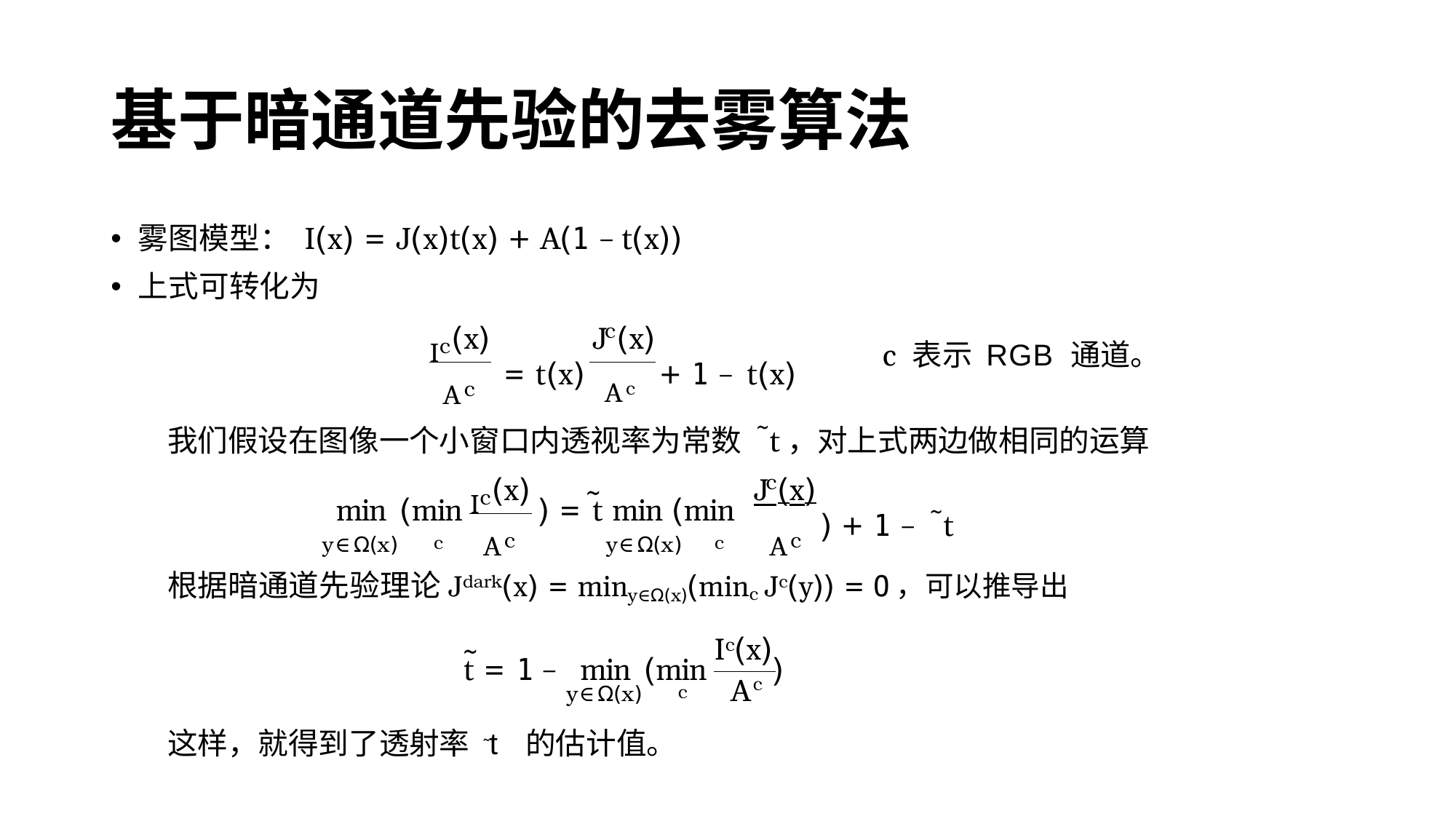

# 基于暗通道先验的去雾算法
雾图模型： I(x) = J(x)t(x) + A(1 − t(x))
上式可转化为

Ic
c
(x)	J (x)
c 表示 RGB 通道。
= t(x)  Ac    + 1 − t(x)
Ac

我们假设在图像一个小窗口内透视率为常数 ˜t，对上式两边做相同的运算
Ic
c
(x)	J
(x)
˜
min  (min	) = t min (min
) + 1 − ˜t
Ac	Ac

y∈Ω(x)	c	y∈Ω(x)	c
根据暗通道先验理论Jdark(x) = miny∈Ω(x)(minc Jc(y)) = 0，可以推导出
Ic(x)
˜
t = 1 − min  (min	c )
y∈Ω(x)	c	A

这样，就得到了透射率 ˜t        的估计值。